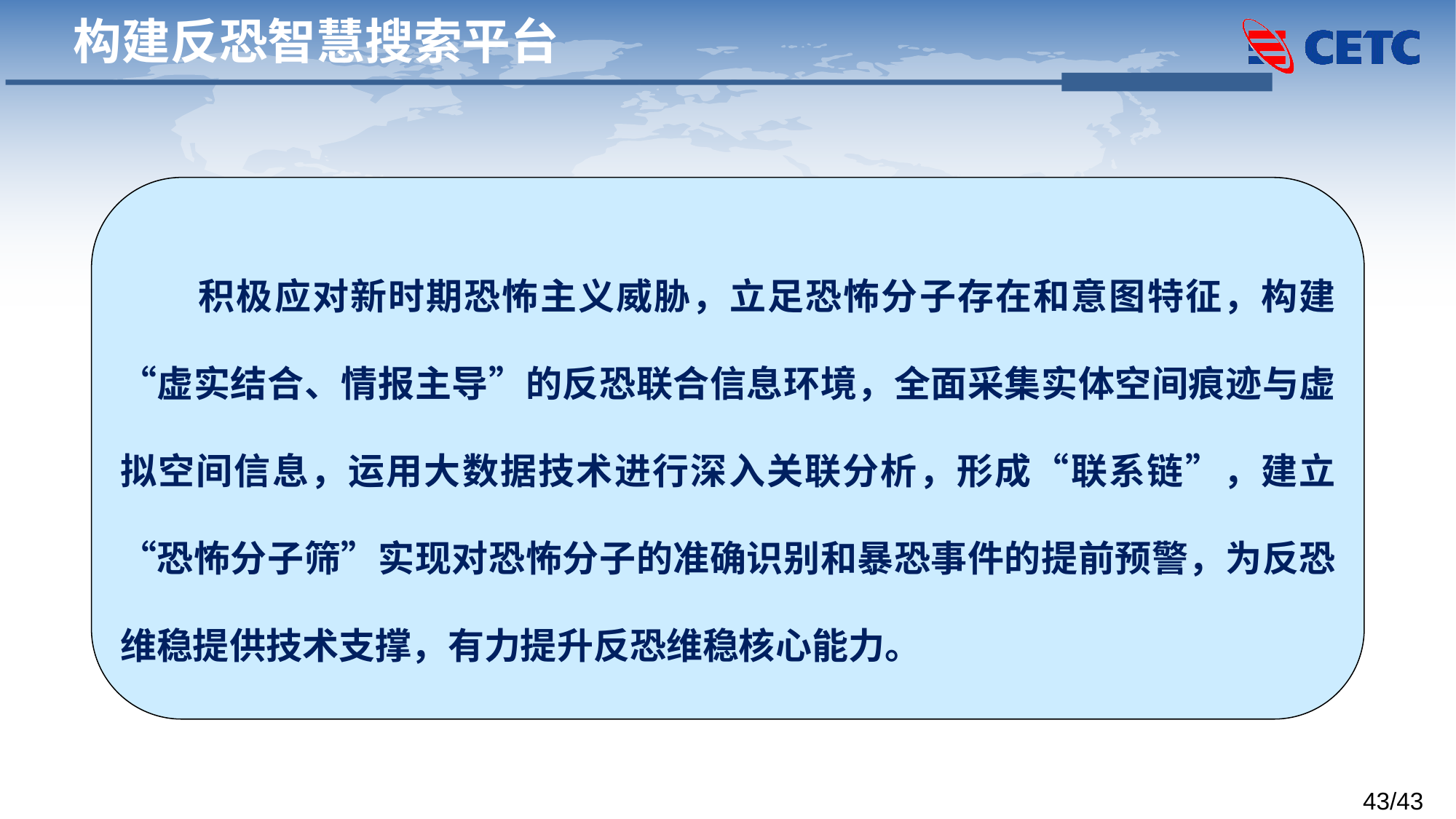

构建反恐智慧搜索平台
       积极应对新时期恐怖主义威胁，立足恐怖分子存在和意图特征，构建“虚实结合、情报主导”的反恐联合信息环境，全面采集实体空间痕迹与虚拟空间信息，运用大数据技术进行深入关联分析，形成“联系链”，建立“恐怖分子筛”实现对恐怖分子的准确识别和暴恐事件的提前预警，为反恐维稳提供技术支撑，有力提升反恐维稳核心能力。